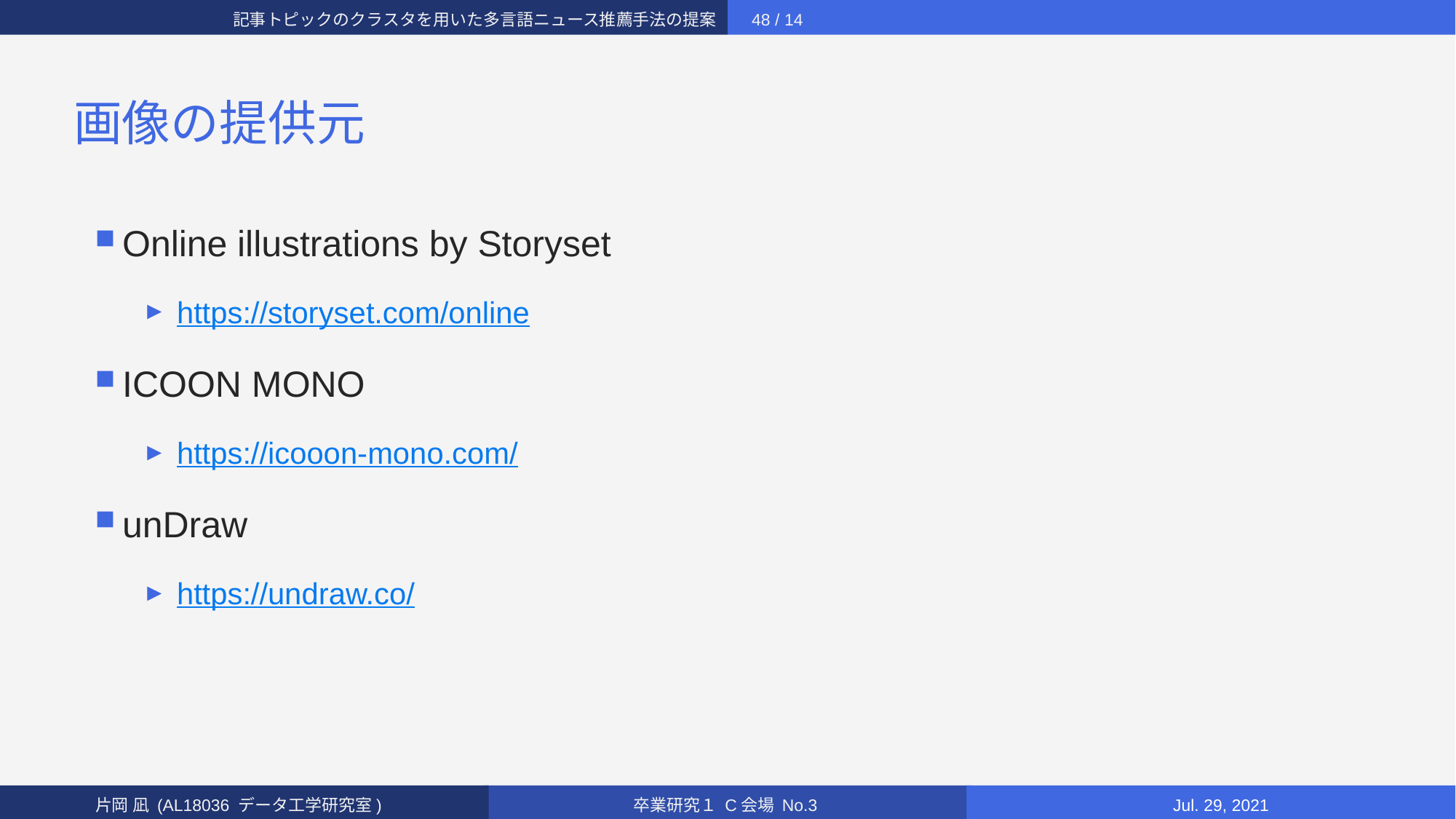

# 画像の提供元
Online illustrations by Storyset
https://storyset.com/online
ICOON MONO
https://icooon-mono.com/
unDraw
https://undraw.co/